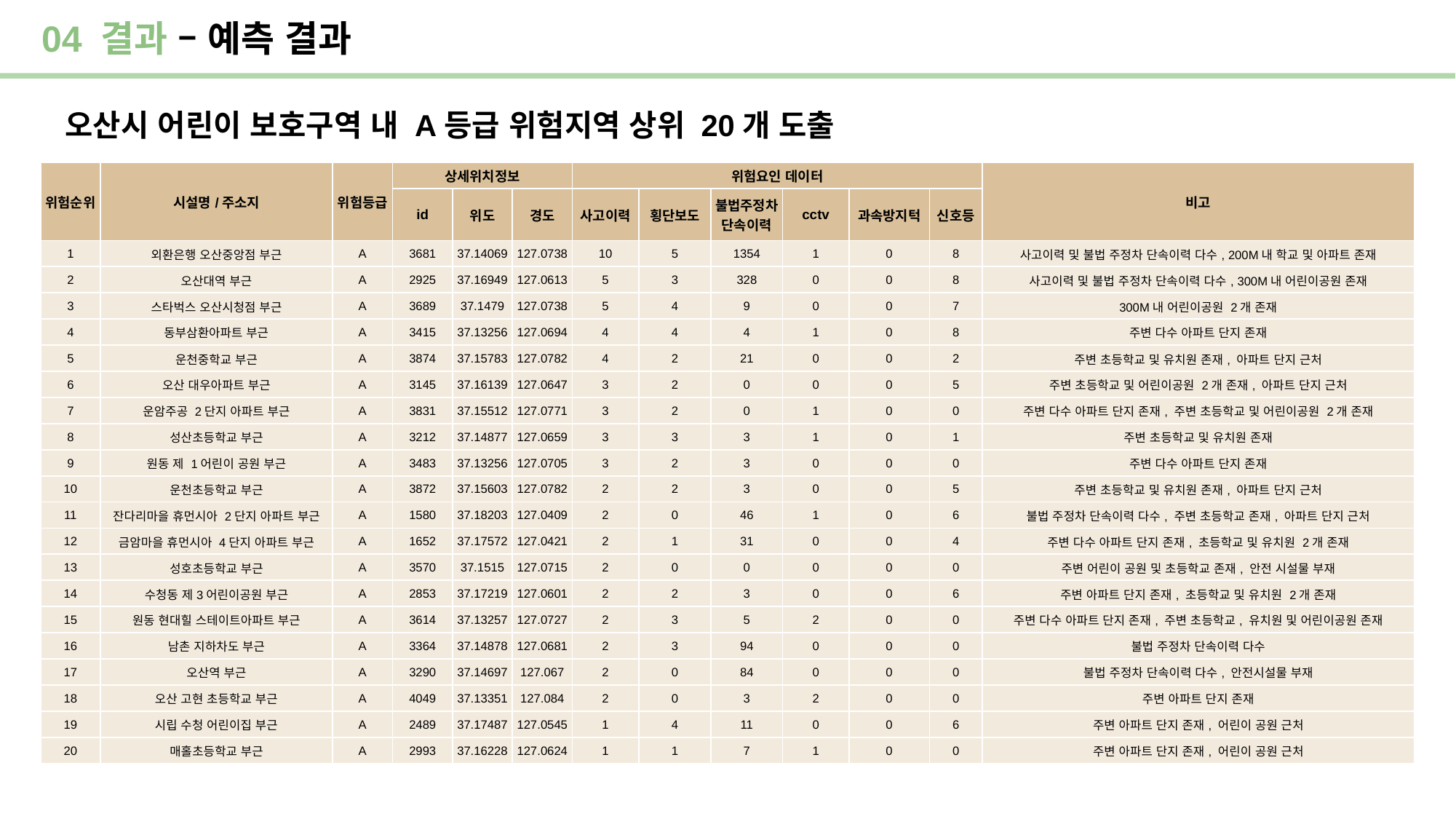

04 결과 – 예측 결과

오산시 어린이 보호구역 내 A등급 위험지역 상위 20개 도출
| 위험순위 | 시설명/주소지 | 위험등급 | 상세위치정보 |  |  | 위험요인 데이터 |  |  |  |  |  | 비고 |
| --- | --- | --- | --- | --- | --- | --- | --- | --- | --- | --- | --- | --- |
|  |  |  | id | 위도 | 경도 | 사고이력 | 횡단보도 | 불법주정차 단속이력 | cctv | 과속방지턱 | 신호등 |  |
| 1 | 외환은행 오산중앙점 부근 | A | 3681 | 37.14069 | 127.0738 | 10 | 5 | 1354 | 1 | 0 | 8 | 사고이력 및 불법 주정차 단속이력 다수, 200M내 학교 및 아파트 존재 |
| 2 | 오산대역 부근 | A | 2925 | 37.16949 | 127.0613 | 5 | 3 | 328 | 0 | 0 | 8 | 사고이력 및 불법 주정차 단속이력 다수, 300M내 어린이공원 존재 |
| 3 | 스타벅스 오산시청점 부근 | A | 3689 | 37.1479 | 127.0738 | 5 | 4 | 9 | 0 | 0 | 7 | 300M내 어린이공원 2개 존재 |
| 4 | 동부삼환아파트 부근 | A | 3415 | 37.13256 | 127.0694 | 4 | 4 | 4 | 1 | 0 | 8 | 주변 다수 아파트 단지 존재 |
| 5 | 운천중학교 부근 | A | 3874 | 37.15783 | 127.0782 | 4 | 2 | 21 | 0 | 0 | 2 | 주변 초등학교 및 유치원 존재, 아파트 단지 근처 |
| 6 | 오산 대우아파트 부근 | A | 3145 | 37.16139 | 127.0647 | 3 | 2 | 0 | 0 | 0 | 5 | 주변 초등학교 및 어린이공원 2개 존재, 아파트 단지 근처 |
| 7 | 운암주공 2단지 아파트 부근 | A | 3831 | 37.15512 | 127.0771 | 3 | 2 | 0 | 1 | 0 | 0 | 주변 다수 아파트 단지 존재, 주변 초등학교 및 어린이공원 2개 존재 |
| 8 | 성산초등학교 부근 | A | 3212 | 37.14877 | 127.0659 | 3 | 3 | 3 | 1 | 0 | 1 | 주변 초등학교 및 유치원 존재 |
| 9 | 원동 제 1어린이 공원 부근 | A | 3483 | 37.13256 | 127.0705 | 3 | 2 | 3 | 0 | 0 | 0 | 주변 다수 아파트 단지 존재 |
| 10 | 운천초등학교 부근 | A | 3872 | 37.15603 | 127.0782 | 2 | 2 | 3 | 0 | 0 | 5 | 주변 초등학교 및 유치원 존재, 아파트 단지 근처 |
| 11 | 잔다리마을 휴먼시아 2단지 아파트 부근 | A | 1580 | 37.18203 | 127.0409 | 2 | 0 | 46 | 1 | 0 | 6 | 불법 주정차 단속이력 다수, 주변 초등학교 존재, 아파트 단지 근처 |
| 12 | 금암마을 휴먼시아 4단지 아파트 부근 | A | 1652 | 37.17572 | 127.0421 | 2 | 1 | 31 | 0 | 0 | 4 | 주변 다수 아파트 단지 존재, 초등학교 및 유치원 2개 존재 |
| 13 | 성호초등학교 부근 | A | 3570 | 37.1515 | 127.0715 | 2 | 0 | 0 | 0 | 0 | 0 | 주변 어린이 공원 및 초등학교 존재, 안전 시설물 부재 |
| 14 | 수청동 제3어린이공원 부근 | A | 2853 | 37.17219 | 127.0601 | 2 | 2 | 3 | 0 | 0 | 6 | 주변 아파트 단지 존재, 초등학교 및 유치원 2개 존재 |
| 15 | 원동 현대힐 스테이트아파트 부근 | A | 3614 | 37.13257 | 127.0727 | 2 | 3 | 5 | 2 | 0 | 0 | 주변 다수 아파트 단지 존재, 주변 초등학교, 유치원 및 어린이공원 존재 |
| 16 | 남촌 지하차도 부근 | A | 3364 | 37.14878 | 127.0681 | 2 | 3 | 94 | 0 | 0 | 0 | 불법 주정차 단속이력 다수 |
| 17 | 오산역 부근 | A | 3290 | 37.14697 | 127.067 | 2 | 0 | 84 | 0 | 0 | 0 | 불법 주정차 단속이력 다수, 안전시설물 부재 |
| 18 | 오산 고현 초등학교 부근 | A | 4049 | 37.13351 | 127.084 | 2 | 0 | 3 | 2 | 0 | 0 | 주변 아파트 단지 존재 |
| 19 | 시립 수청 어린이집 부근 | A | 2489 | 37.17487 | 127.0545 | 1 | 4 | 11 | 0 | 0 | 6 | 주변 아파트 단지 존재, 어린이 공원 근처 |
| 20 | 매홀초등학교 부근 | A | 2993 | 37.16228 | 127.0624 | 1 | 1 | 7 | 1 | 0 | 0 | 주변 아파트 단지 존재, 어린이 공원 근처 |